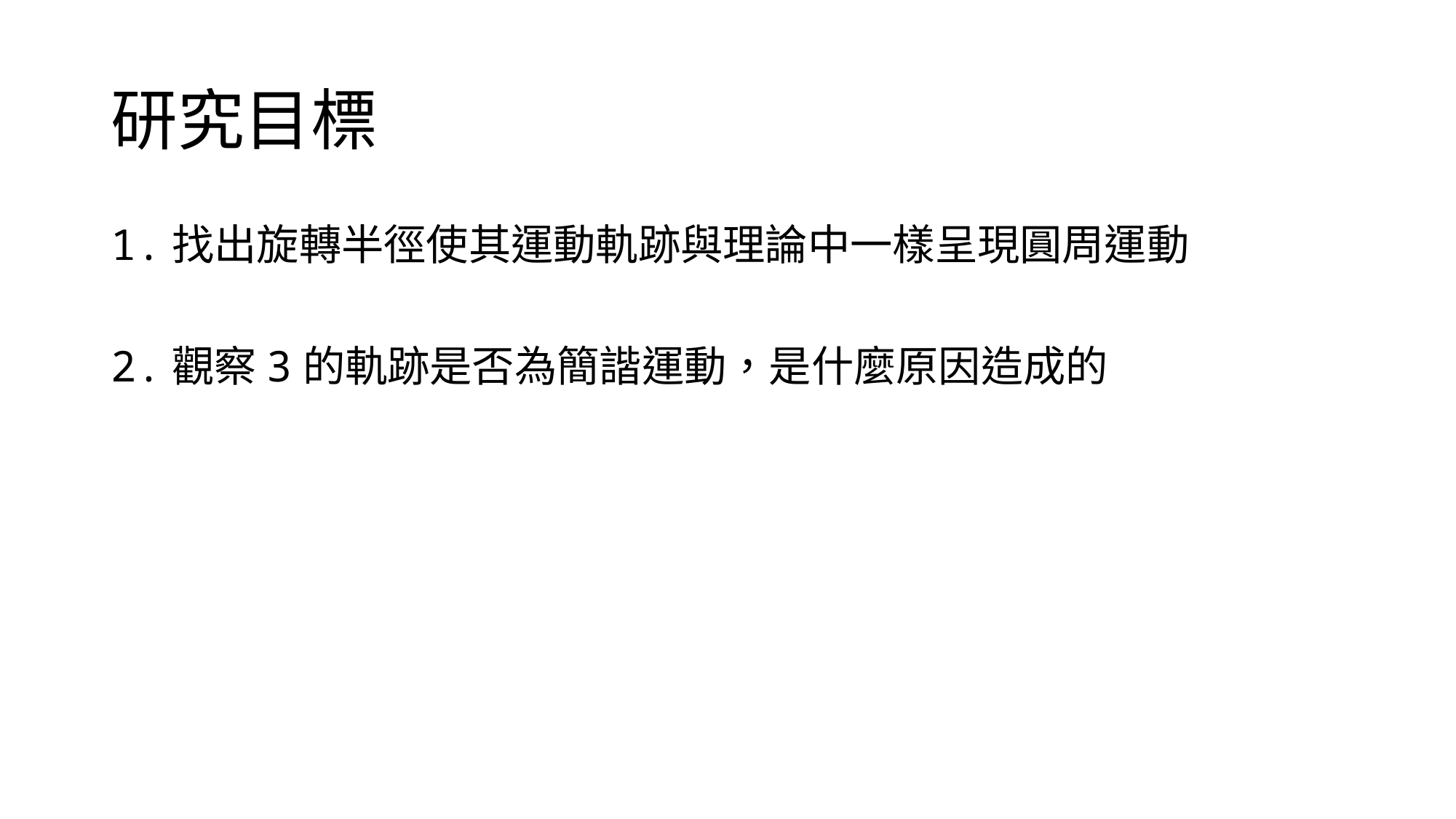

# 研究目標
1.找出旋轉半徑使其運動軌跡與理論中一樣呈現圓周運動

2.觀察3的軌跡是否為簡諧運動，是什麼原因造成的